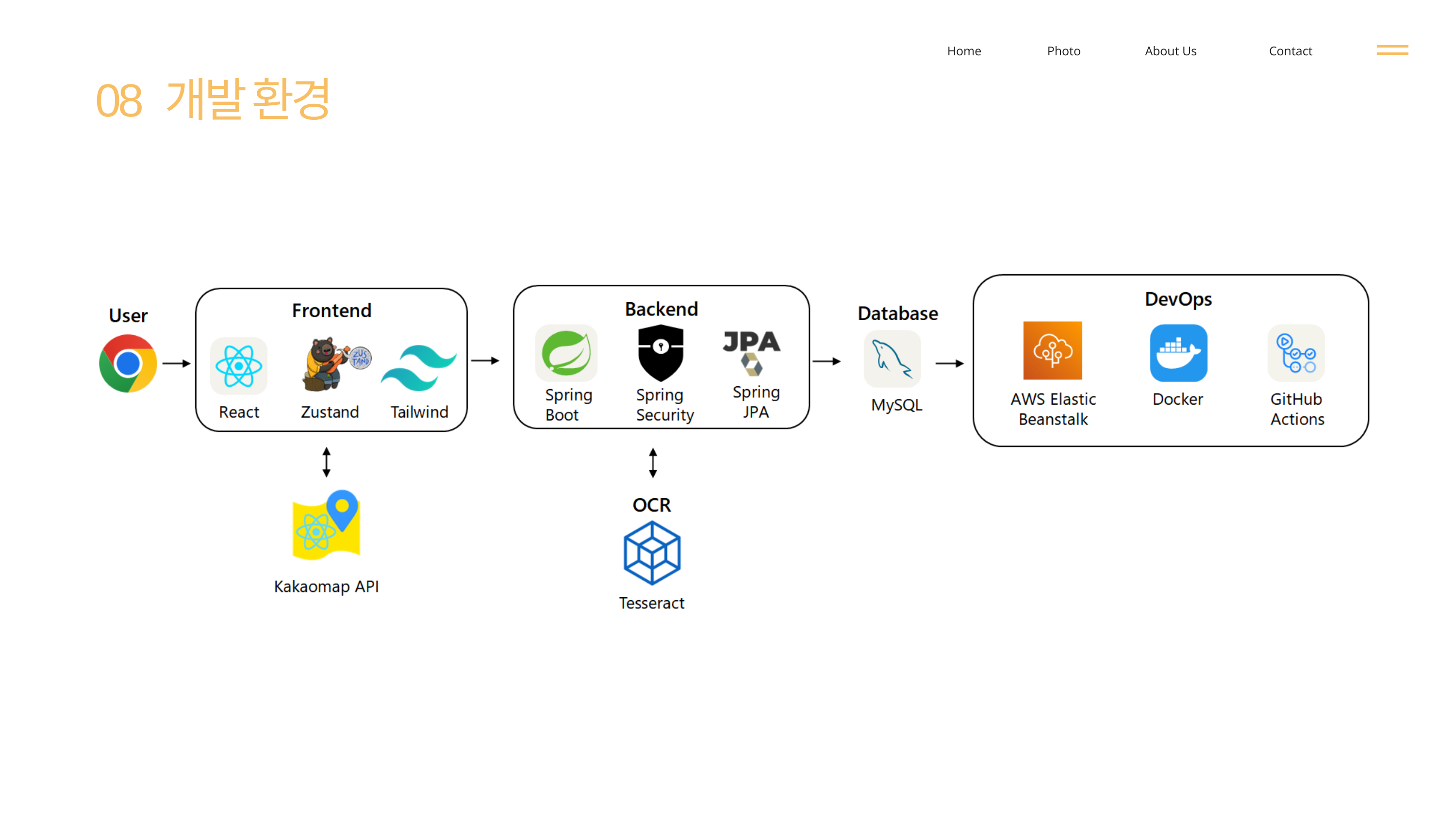

Home
Photo
About Us
Contact

08 개발 환경